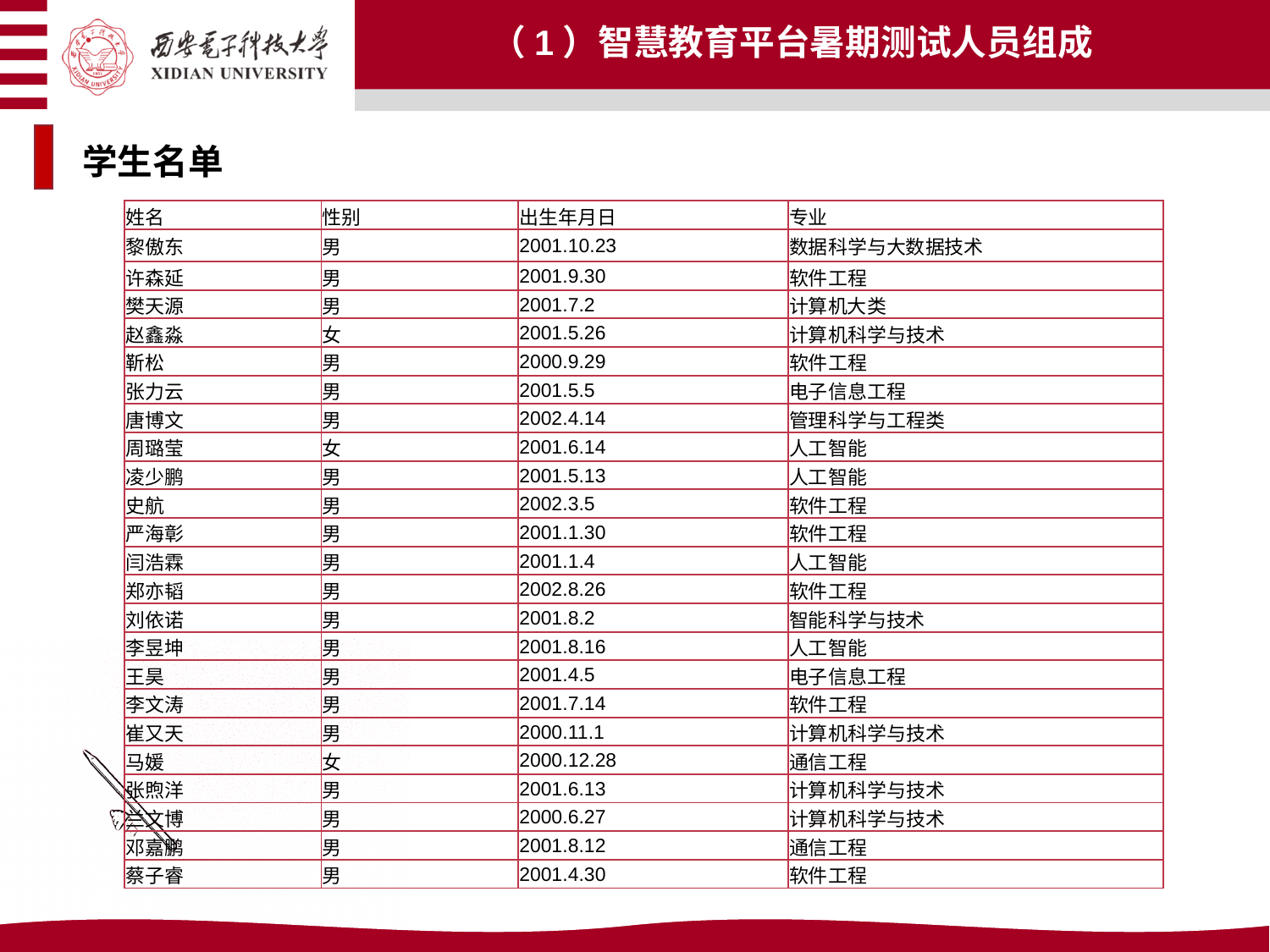

（1）智慧教育平台暑期测试人员组成

学生名单
| 姓名 | 性别 | 出生年月日 | 专业 |
| --- | --- | --- | --- |
| 黎傲东 | 男 | 2001.10.23 | 数据科学与大数据技术 |
| 许森延 | 男 | 2001.9.30 | 软件工程 |
| 樊天源 | 男 | 2001.7.2 | 计算机大类 |
| 赵鑫淼 | 女 | 2001.5.26 | 计算机科学与技术 |
| 靳松 | 男 | 2000.9.29 | 软件工程 |
| 张力云 | 男 | 2001.5.5 | 电子信息工程 |
| 唐博文 | 男 | 2002.4.14 | 管理科学与工程类 |
| 周璐莹 | 女 | 2001.6.14 | 人工智能 |
| 凌少鹏 | 男 | 2001.5.13 | 人工智能 |
| 史航 | 男 | 2002.3.5 | 软件工程 |
| 严海彰 | 男 | 2001.1.30 | 软件工程 |
| 闫浩霖 | 男 | 2001.1.4 | 人工智能 |
| 郑亦韬 | 男 | 2002.8.26 | 软件工程 |
| 刘依诺 | 男 | 2001.8.2 | 智能科学与技术 |
| 李昱坤 | 男 | 2001.8.16 | 人工智能 |
| 王昊 | 男 | 2001.4.5 | 电子信息工程 |
| 李文涛 | 男 | 2001.7.14 | 软件工程 |
| 崔又天 | 男 | 2000.11.1 | 计算机科学与技术 |
| 马媛 | 女 | 2000.12.28 | 通信工程 |
| 张煦洋 | 男 | 2001.6.13 | 计算机科学与技术 |
| 兰文博 | 男 | 2000.6.27 | 计算机科学与技术 |
| 邓嘉鹏 | 男 | 2001.8.12 | 通信工程 |
| 蔡子睿 | 男 | 2001.4.30 | 软件工程 |